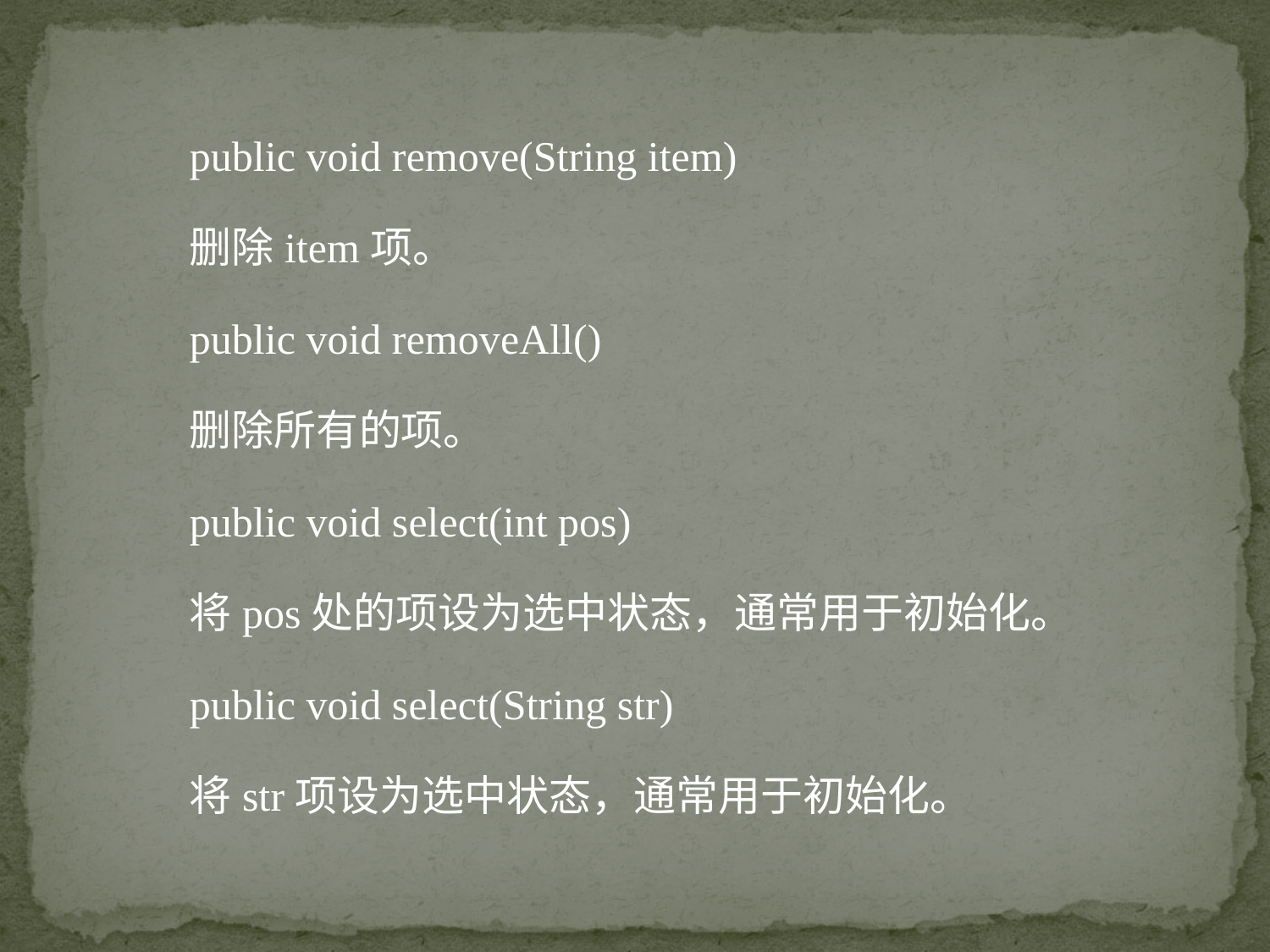

public void remove(String item)
删除item项。
public void removeAll()
删除所有的项。
public void select(int pos)
将pos处的项设为选中状态，通常用于初始化。
public void select(String str)
将str项设为选中状态，通常用于初始化。